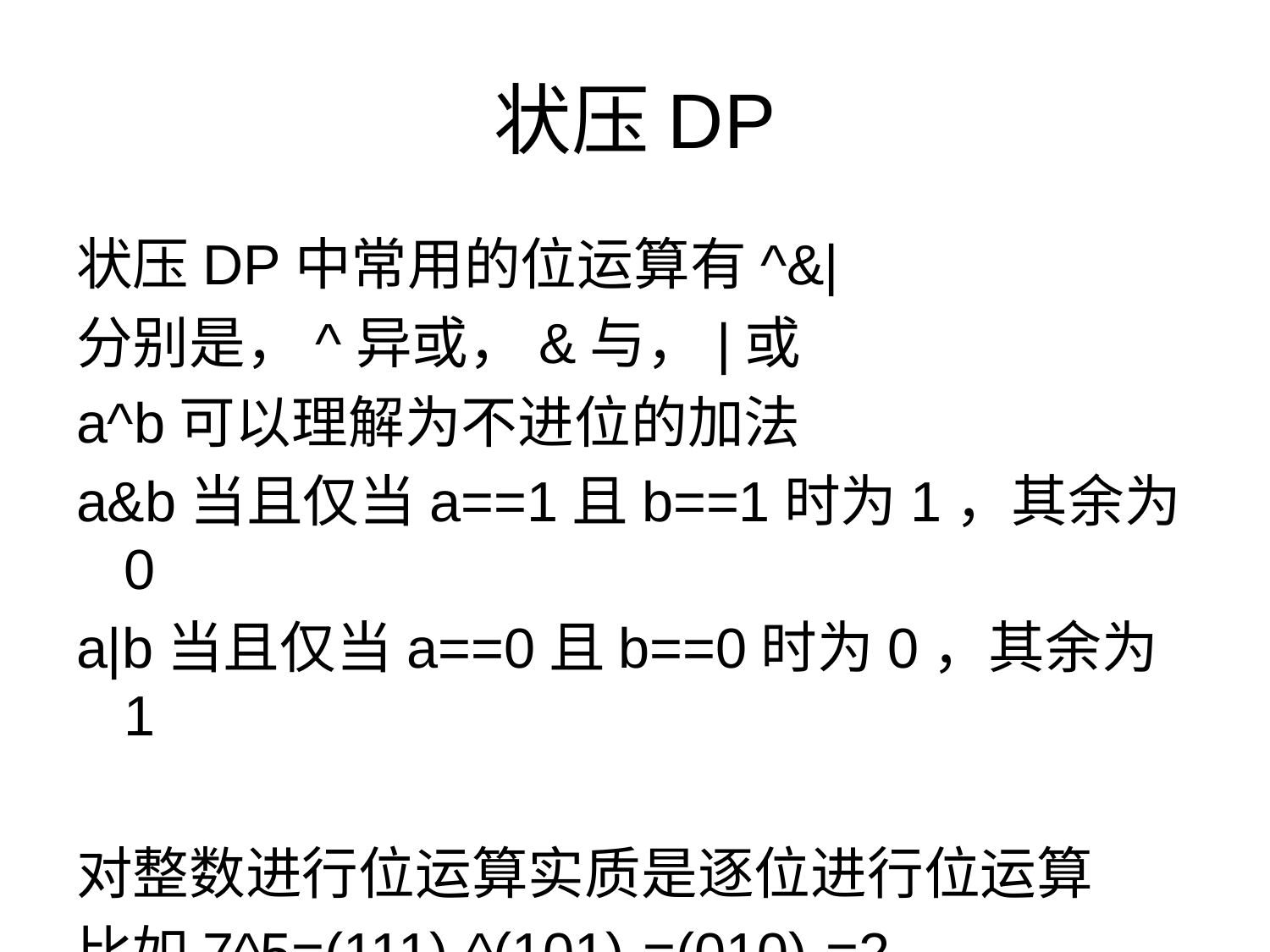

# 状压DP
状压DP中常用的位运算有^&|
分别是，^异或，&与，|或
a^b可以理解为不进位的加法
a&b当且仅当a==1且b==1时为1，其余为0
a|b当且仅当a==0且b==0时为0，其余为1

对整数进行位运算实质是逐位进行位运算
比如7^5=(111)2^(101)2=(010)2=2